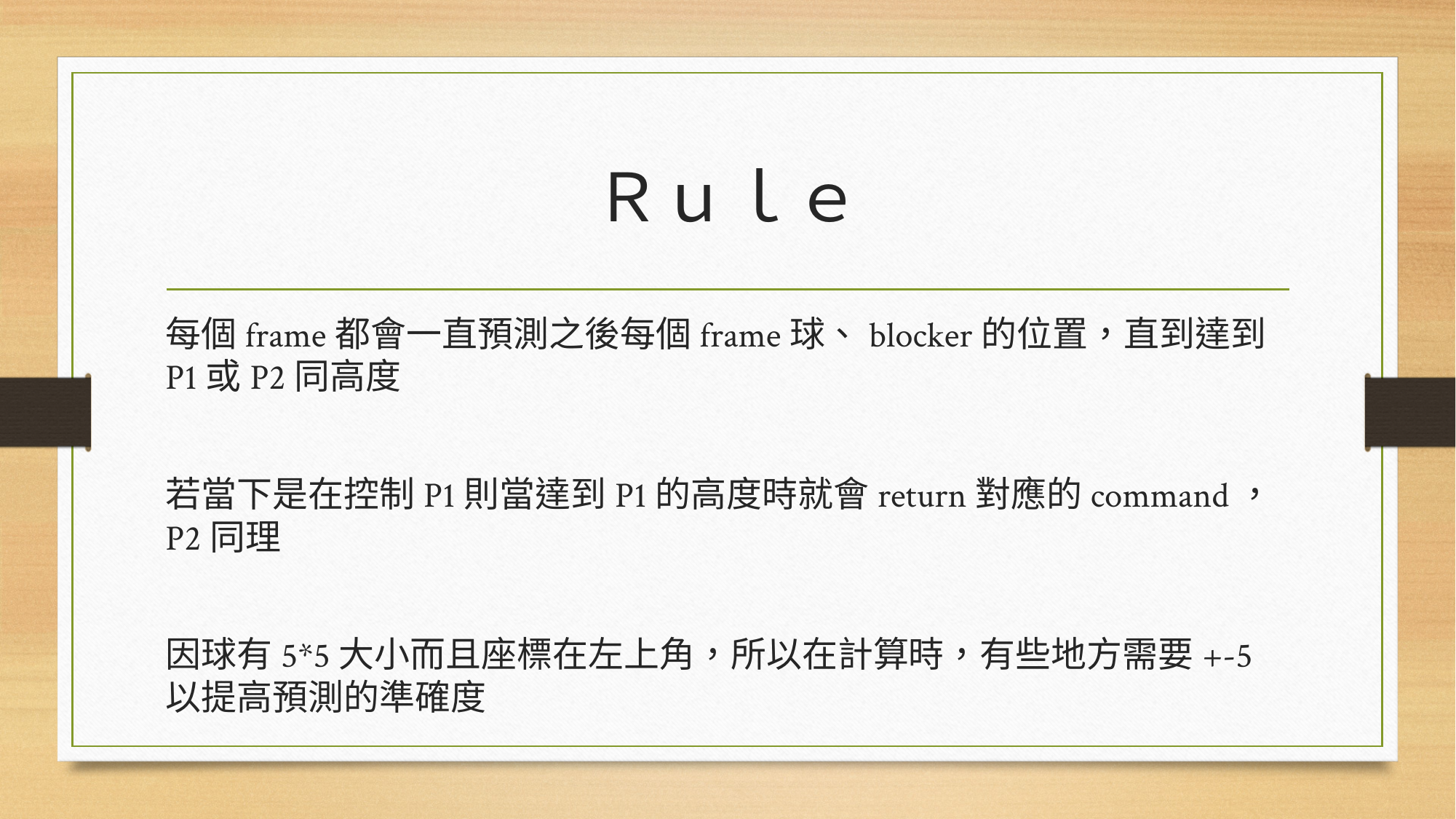

# Ｒｕｌｅ
每個frame都會一直預測之後每個frame球、blocker的位置，直到達到P1或P2同高度

若當下是在控制P1則當達到P1的高度時就會return對應的command，P2同理

因球有5*5大小而且座標在左上角，所以在計算時，有些地方需要+-5以提高預測的準確度